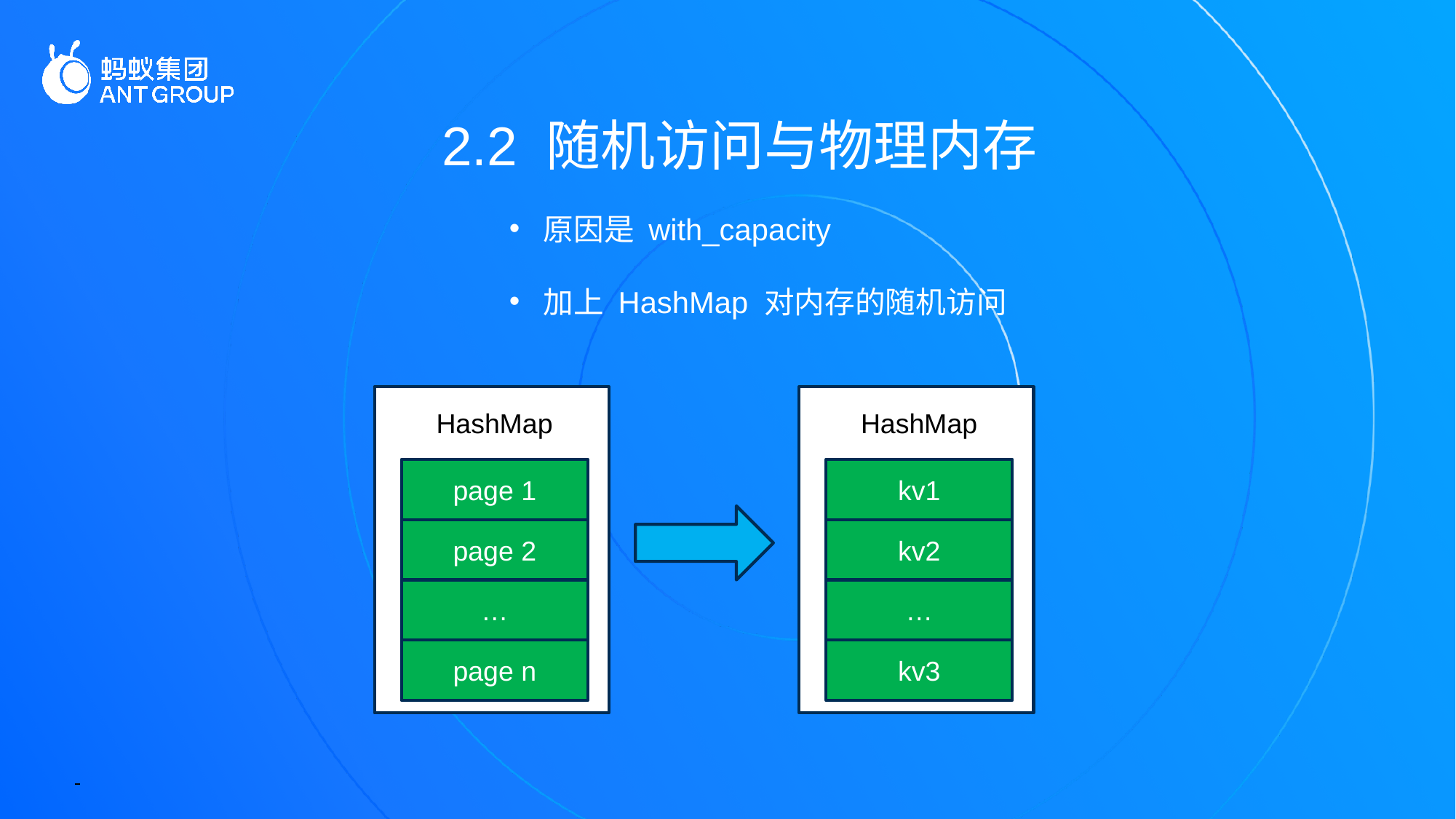

2.2 随机访问与物理内存

原因是 with_capacity

加上 HashMap 对内存的随机访问

HashMap
HashMap
page 1
kv1

page 2

kv2

…

…

page n

kv3